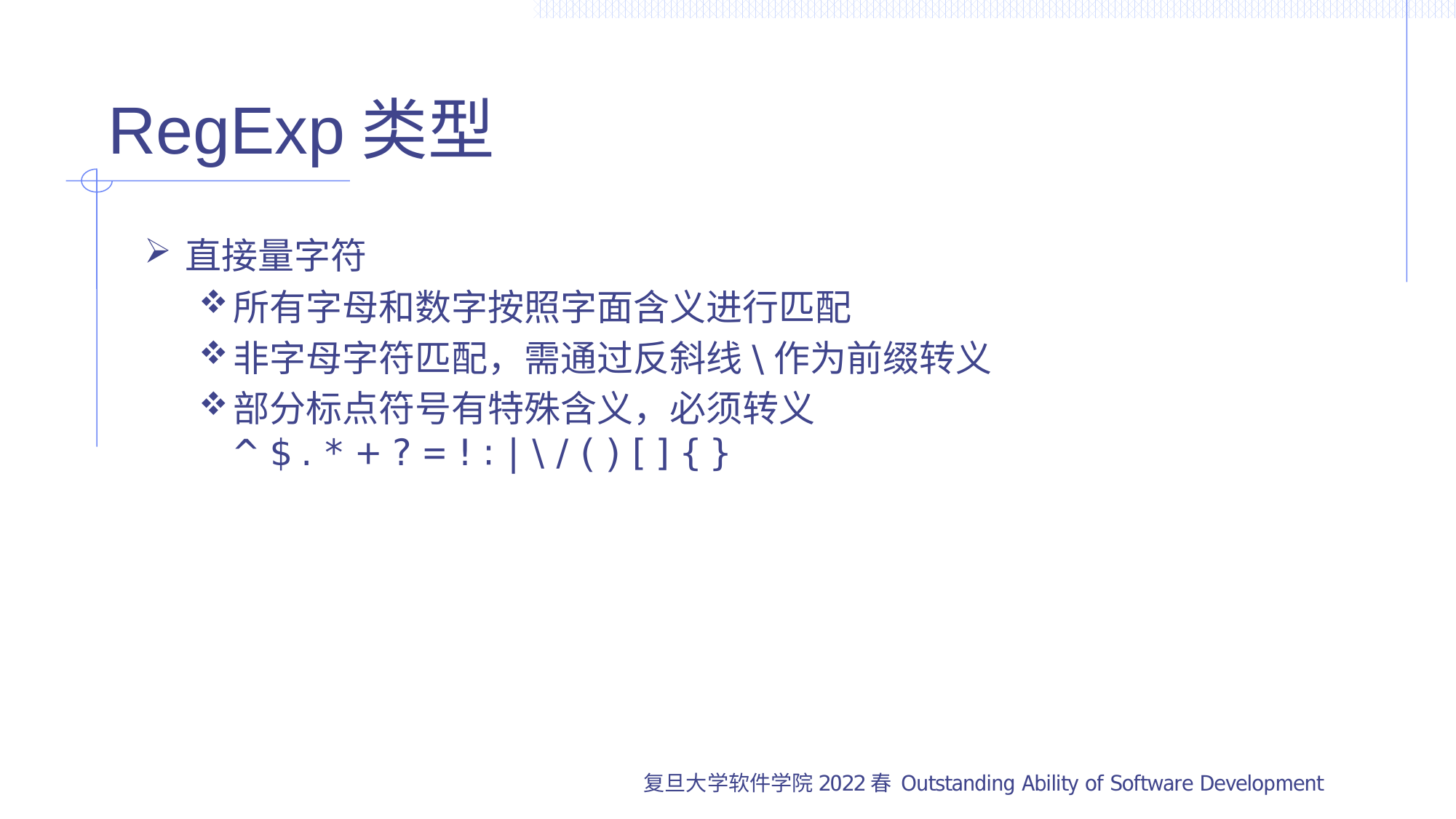

# RegExp类型
直接量字符
所有字母和数字按照字面含义进行匹配
非字母字符匹配，需通过反斜线\作为前缀转义
部分标点符号有特殊含义，必须转义
^ $ . * + ? = ! : | \ / ( ) [ ] { }